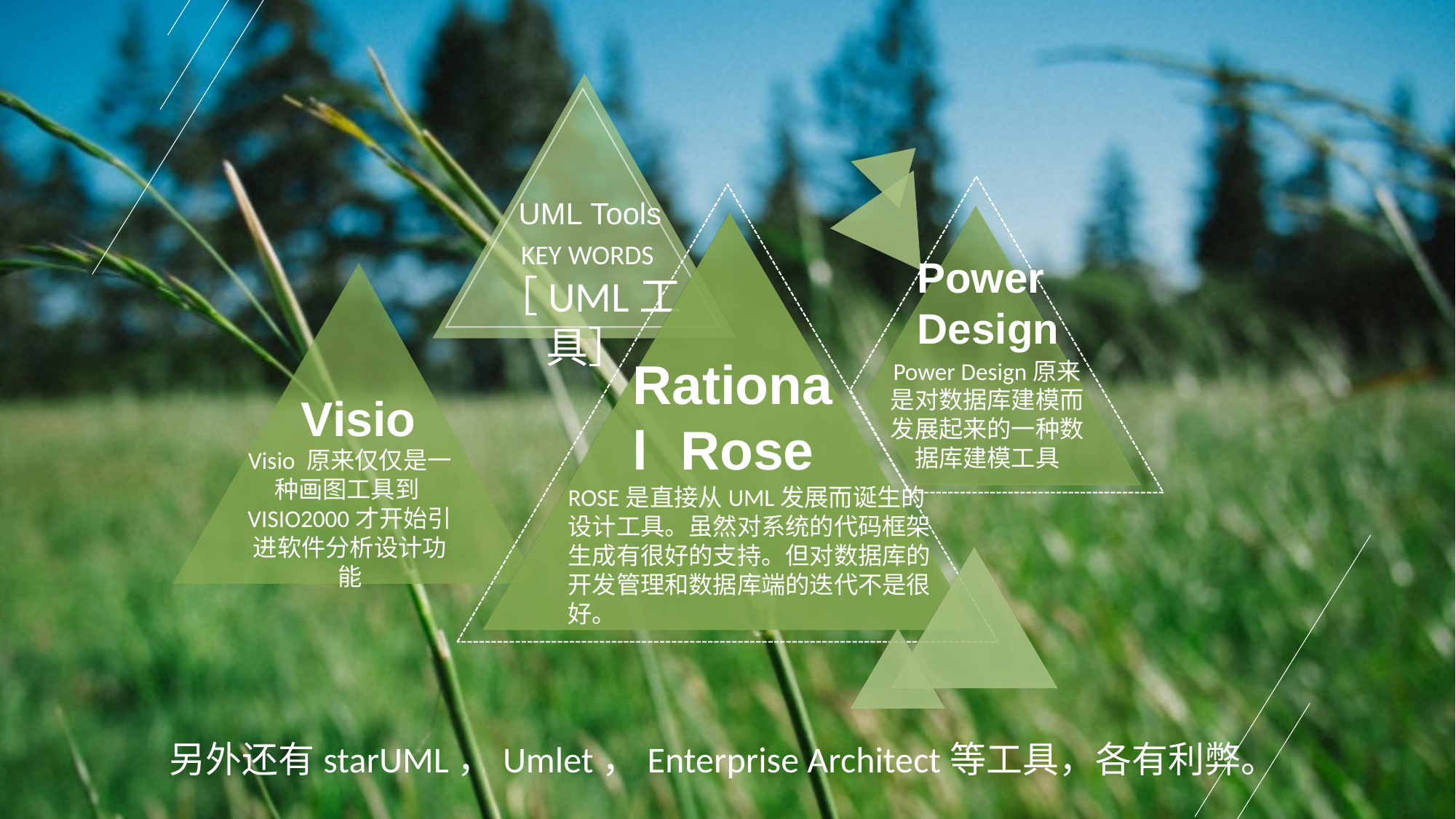

UML Tools
［UML工具］
KEY WORDS

Power
Design

Rational      Rose
Power Design原来是对数据库建模而发展起来的一种数据库建模工具
Visio
Visio 原来仅仅是一种画图工具到VISIO2000才开始引进软件分析设计功能
ROSE是直接从UML发展而诞生的设计工具。虽然对系统的代码框架生成有很好的支持。但对数据库的开发管理和数据库端的迭代不是很好。

另外还有starUML，Umlet，Enterprise Architect等工具，各有利弊。